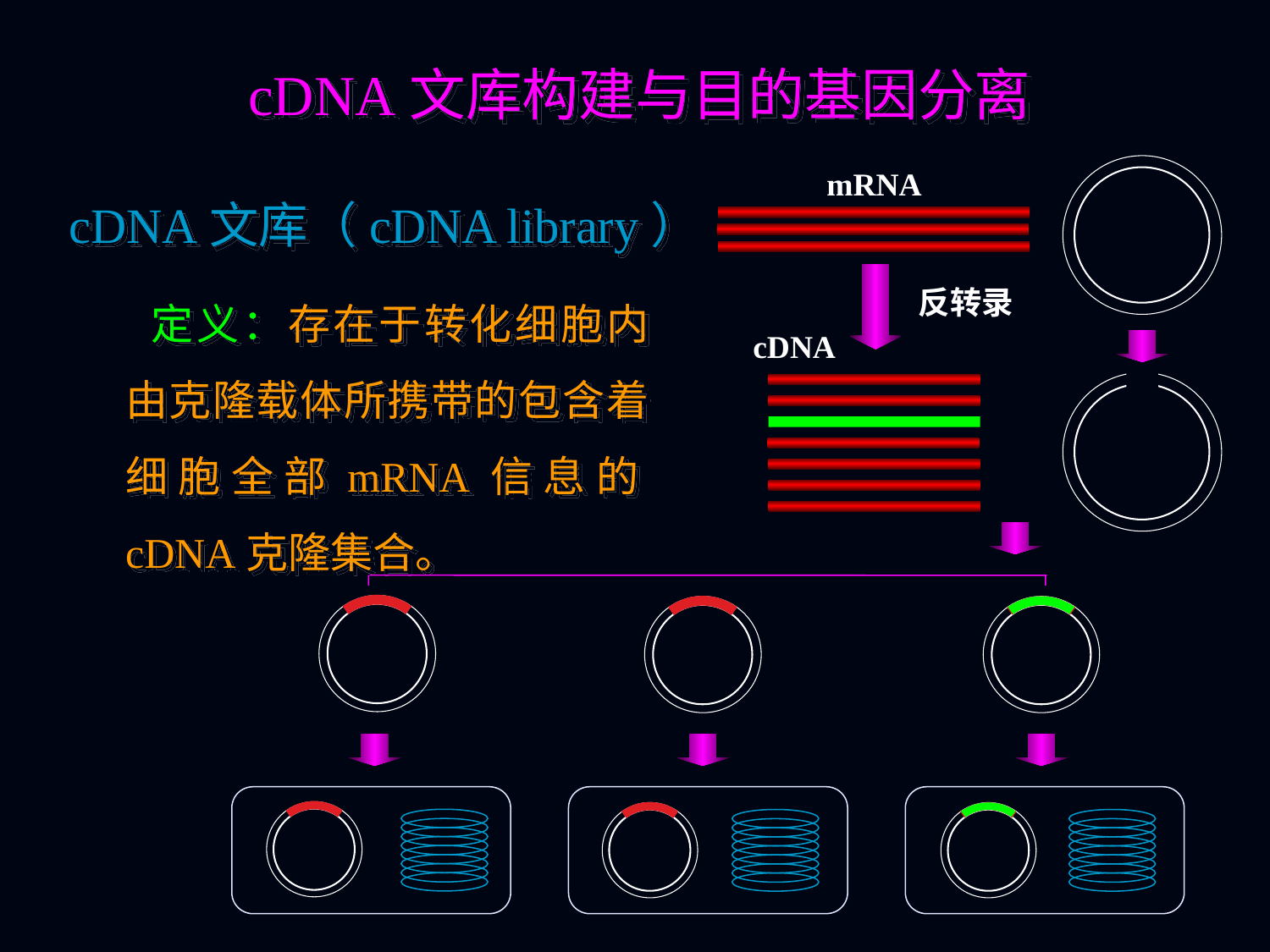

cDNA文库构建与目的基因分离

cDNA文库（cDNA library）
mRNA

 定义：存在于转化细胞内由克隆载体所携带的包含着细胞全部mRNA信息的cDNA克隆集合。

反转录

cDNA